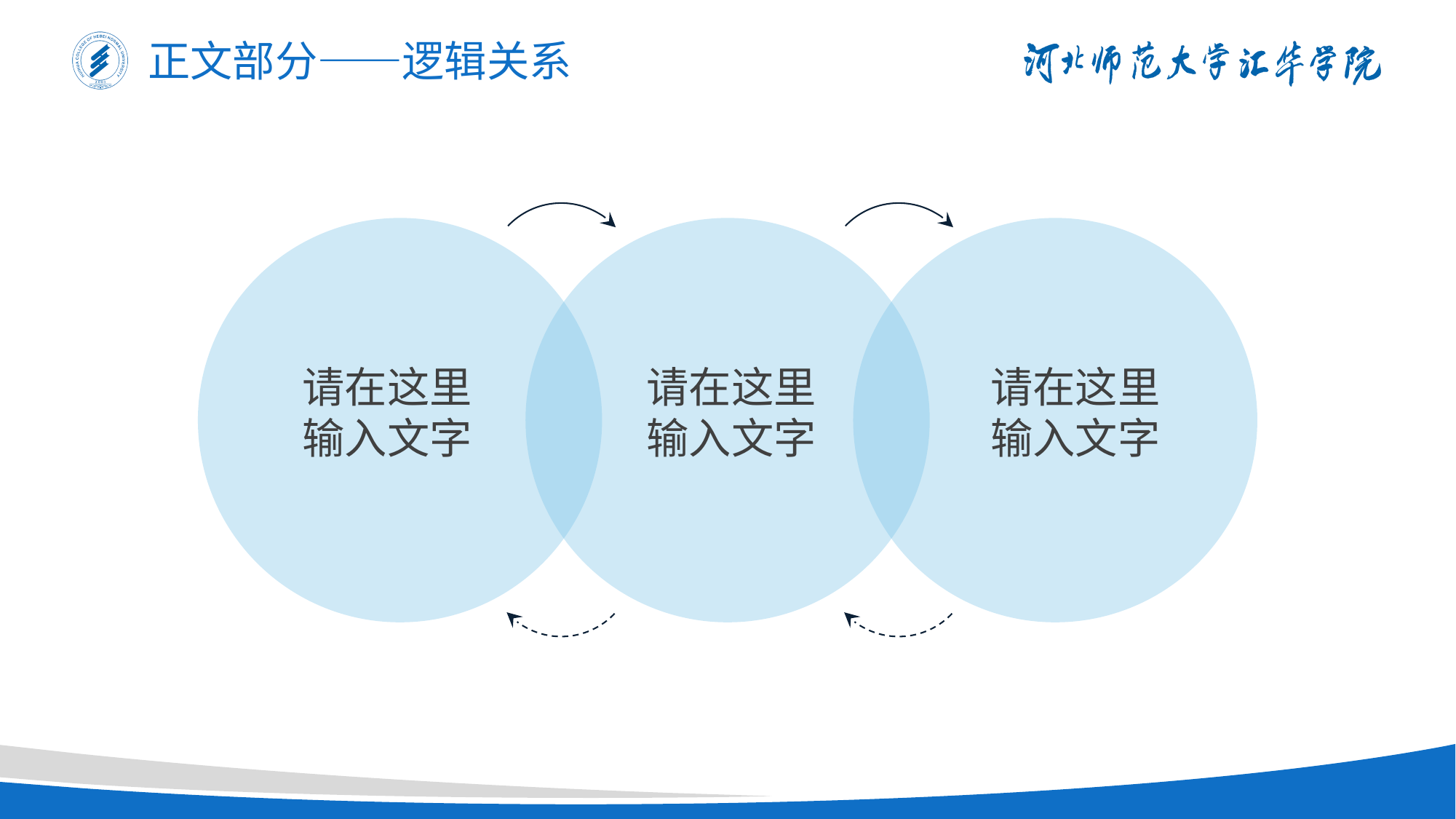

正文部分——逻辑关系

请在这里
输入文字
请在这里
输入文字
请在这里
输入文字